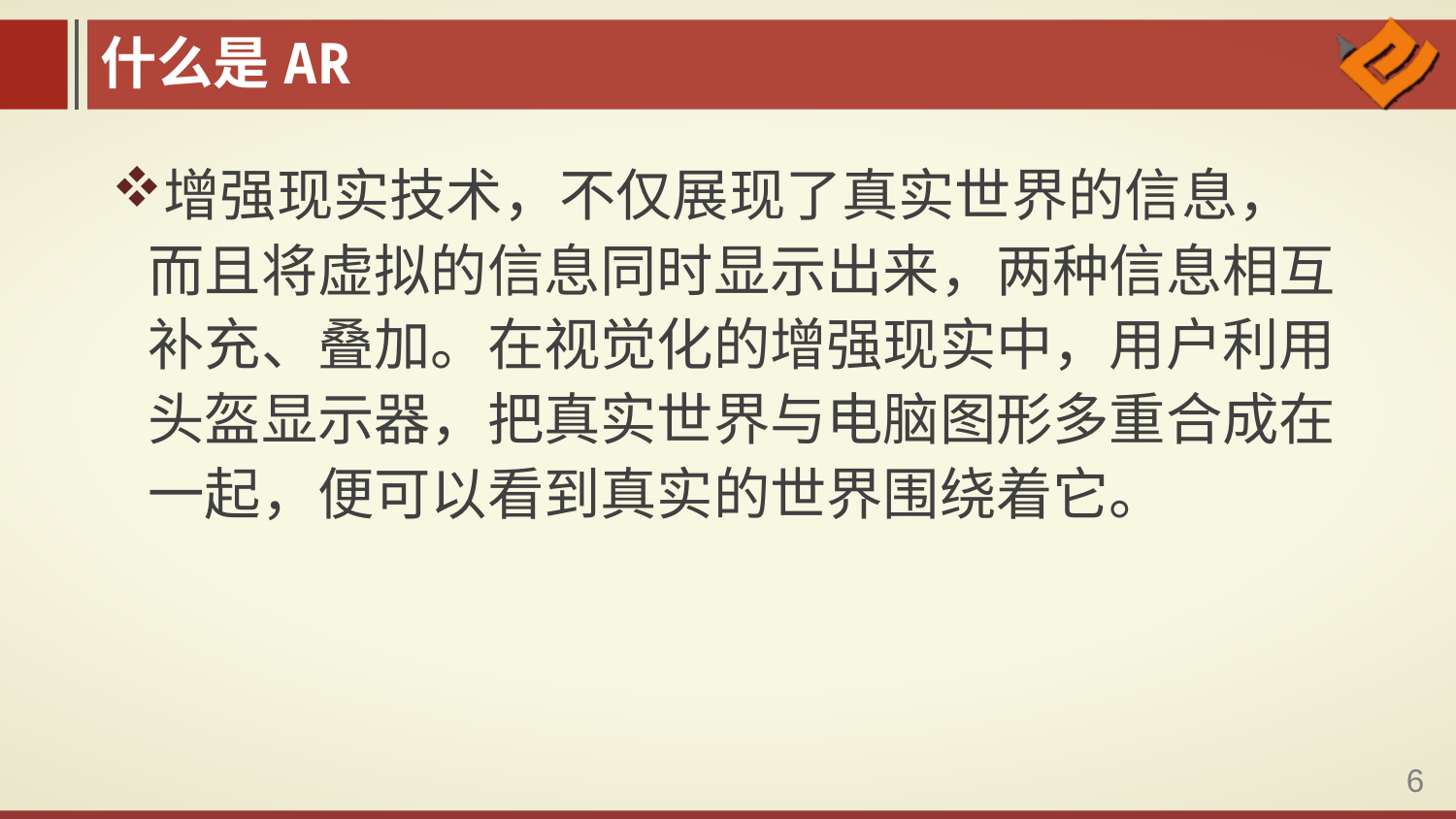

什么是AR
增强现实技术，不仅展现了真实世界的信息，而且将虚拟的信息同时显示出来，两种信息相互补充、叠加。在视觉化的增强现实中，用户利用头盔显示器，把真实世界与电脑图形多重合成在一起，便可以看到真实的世界围绕着它。